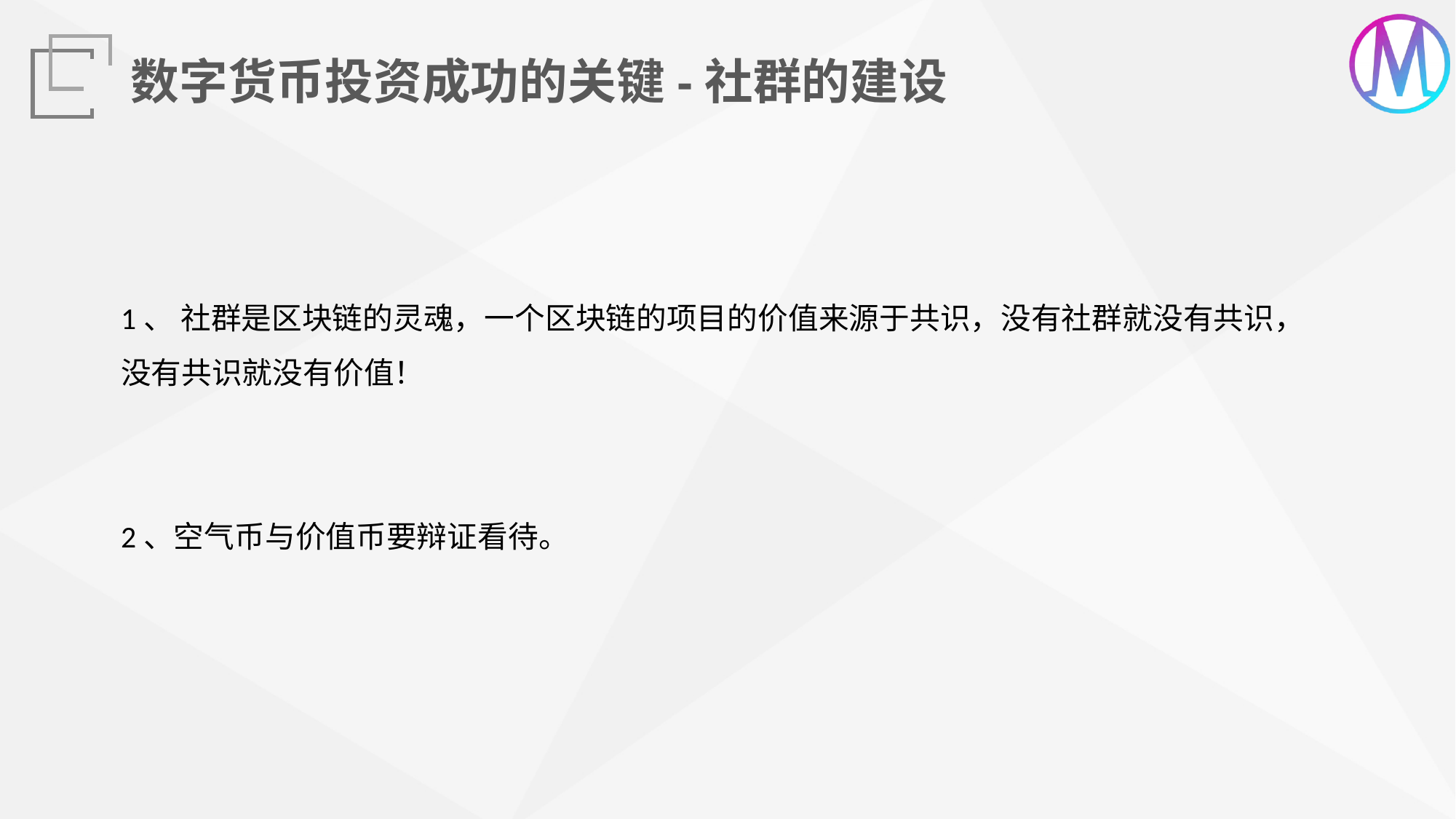

数字货币投资成功的关键-社群的建设

1、 社群是区块链的灵魂，一个区块链的项目的价值来源于共识，没有社群就没有共识，没有共识就没有价值！

2、空气币与价值币要辩证看待。